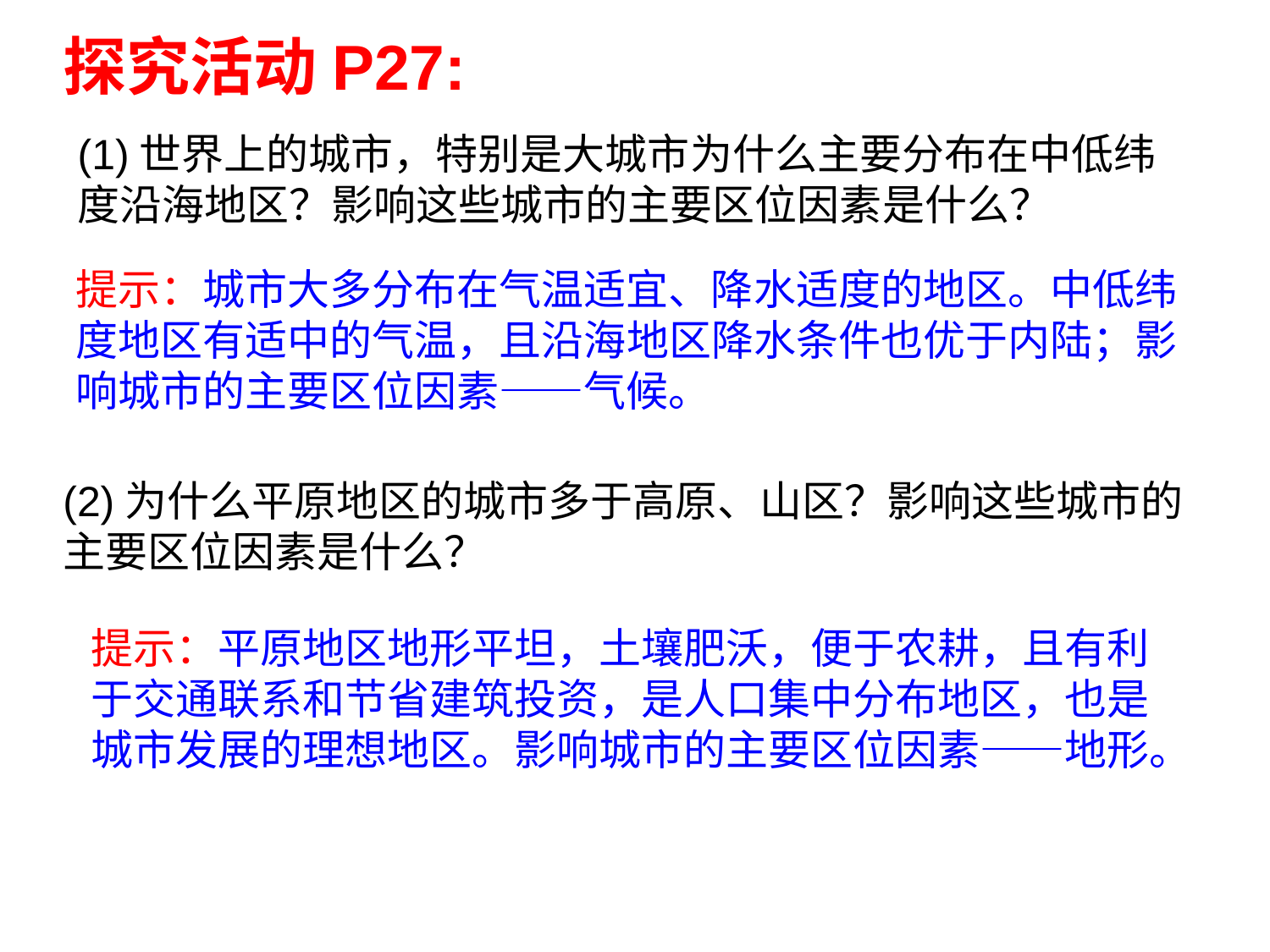

探究活动P27:
(1)世界上的城市，特别是大城市为什么主要分布在中低纬度沿海地区？影响这些城市的主要区位因素是什么？

提示：城市大多分布在气温适宜、降水适度的地区。中低纬度地区有适中的气温，且沿海地区降水条件也优于内陆；影响城市的主要区位因素——气候。
(2)为什么平原地区的城市多于高原、山区？影响这些城市的主要区位因素是什么？

提示：平原地区地形平坦，土壤肥沃，便于农耕，且有利于交通联系和节省建筑投资，是人口集中分布地区，也是城市发展的理想地区。影响城市的主要区位因素——地形。